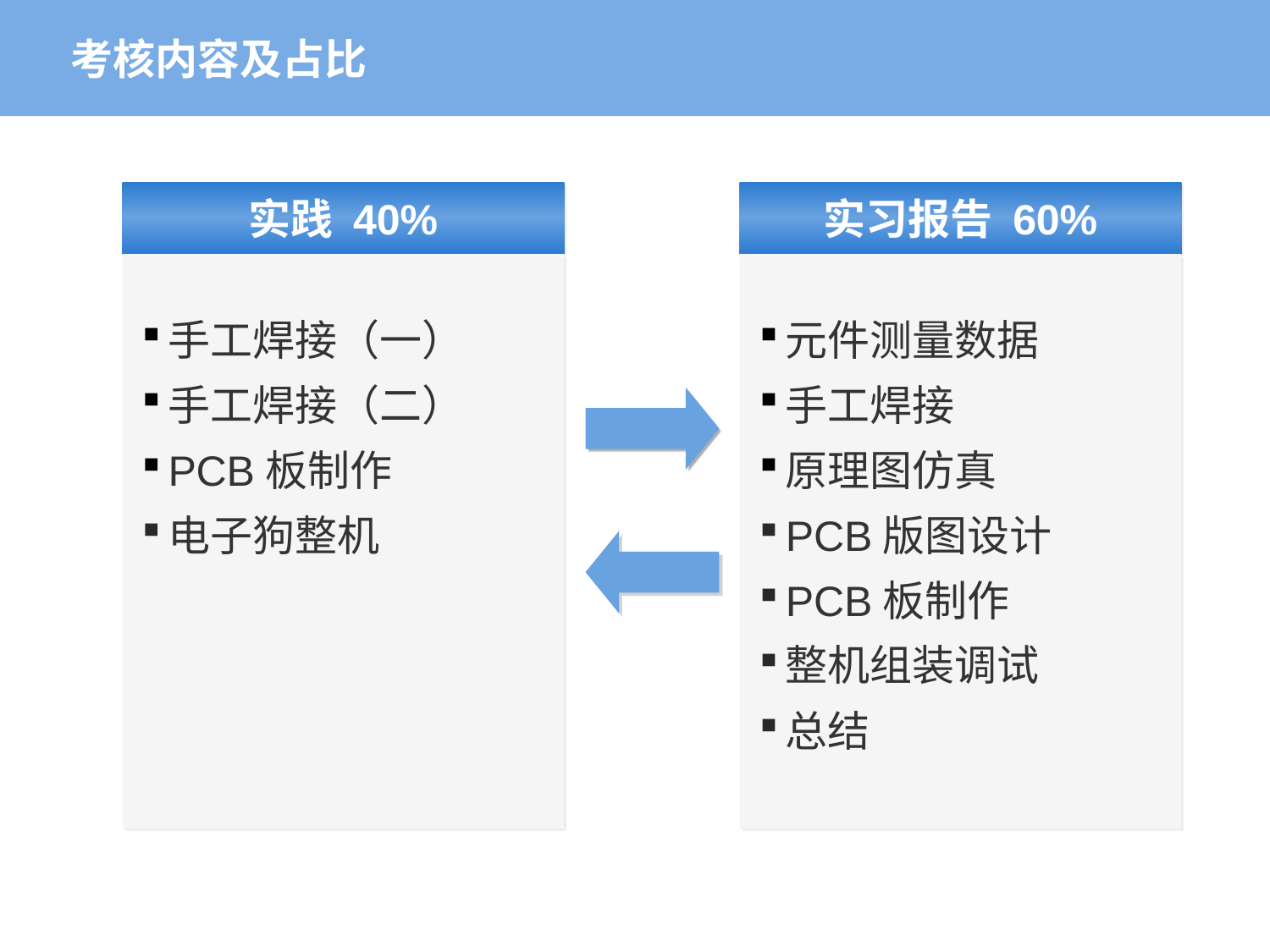

考核内容及占比
实践 40%
实习报告 60%

手工焊接（一）
手工焊接（二）
PCB板制作
电子狗整机
元件测量数据
手工焊接
原理图仿真
PCB版图设计
PCB板制作
整机组装调试
总结